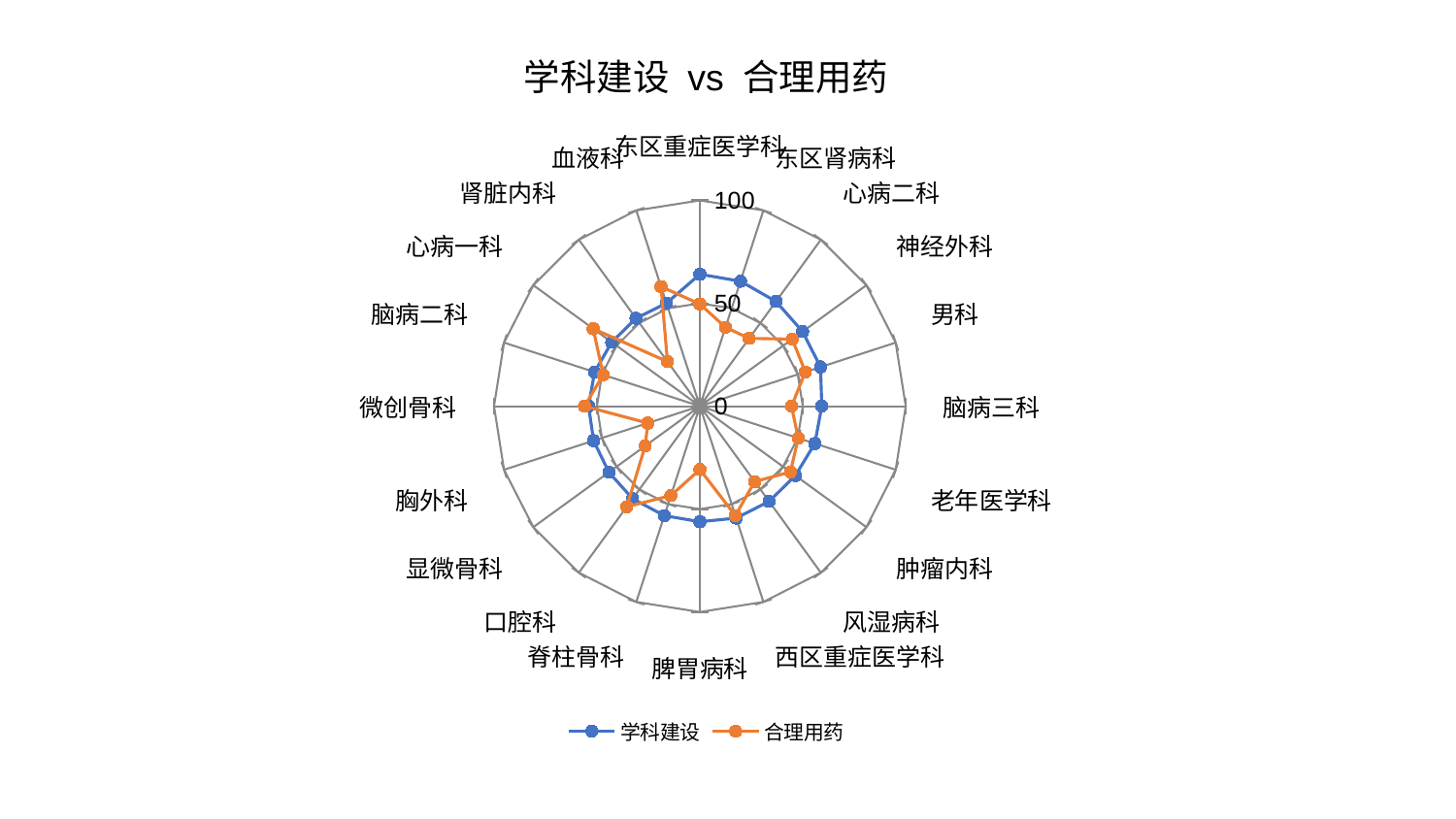

### Chart: 学科建设 vs 合理用药

| Category | 学科建设 | 合理用药 |
|---|---|---|
| 东区重症医学科 | 64.11116014657851 | 49.6143160988419 |
| 东区肾病科 | 63.85181796558634 | 40.322982622748604 |
| 心病二科 | 62.91907472472487 | 40.72370016743848 |
| 神经外科 | 61.67371029846152 | 55.438058285373415 |
| 男科 | 61.64183324763248 | 53.91073856387467 |
| 脑病三科 | 59.21799238675048 | 44.521836112285314 |
| 老年医学科 | 58.739263363488334 | 50.24989002498711 |
| 肿瘤内科 | 57.3603948144791 | 54.37712433625622 |
| 风湿病科 | 57.21972419436483 | 45.313656259188946 |
| 西区重症医学科 | 57.17841677081248 | 55.88841929126623 |
| 脾胃病科 | 56.14736231991407 | 30.778545199318458 |
| 脊柱骨科 | 55.91211953987795 | 45.674595160303724 |
| 口腔科 | 55.595716623845576 | 60.40592288955016 |
| 显微骨科 | 54.61445840428798 | 32.816729819911856 |
| 胸外科 | 54.29029482760059 | 26.58660115440599 |
| 微创骨科 | 54.060181490415545 | 56.03891830700941 |
| 脑病二科 | 53.77579113248516 | 49.37859257962012 |
| 心病一科 | 52.9087513911426 | 64.057529021277 |
| 肾脏内科 | 52.78300530047013 | 26.765863156322105 |
| 血液科 | 52.6137138878962 | 61.06929683474816 |
17